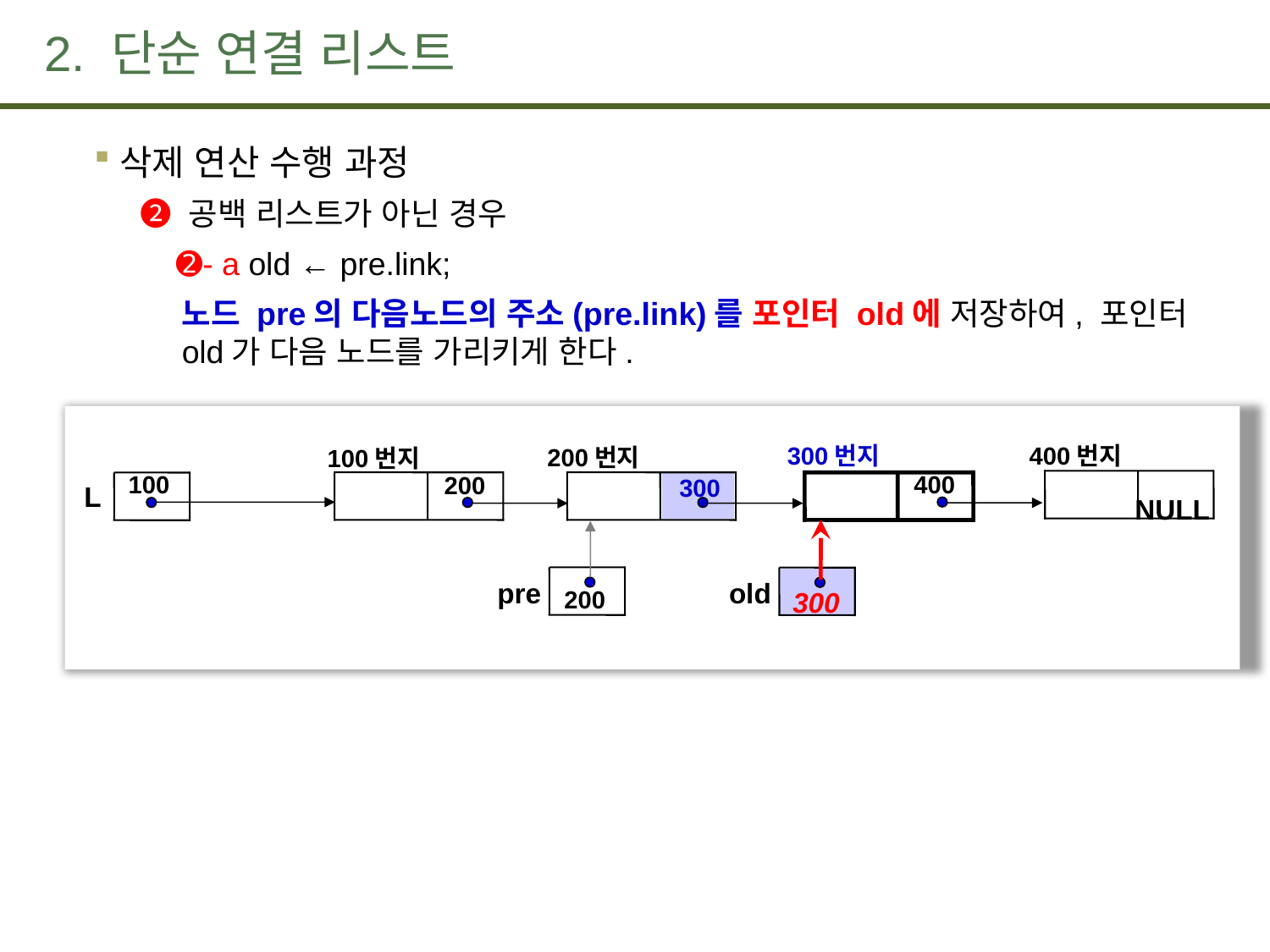

# 2. 단순 연결 리스트
삭제 연산 수행 과정
 ➋ 공백 리스트가 아닌 경우
     ➋- a old ← pre.link;
노드 pre의 다음노드의 주소(pre.link)를 포인터 old에 저장하여, 포인터 old가 다음 노드를 가리키게 한다.

300번지
400

400번지

 NULL

200번지

100번지

200

100

L

300

pre

200

old

300